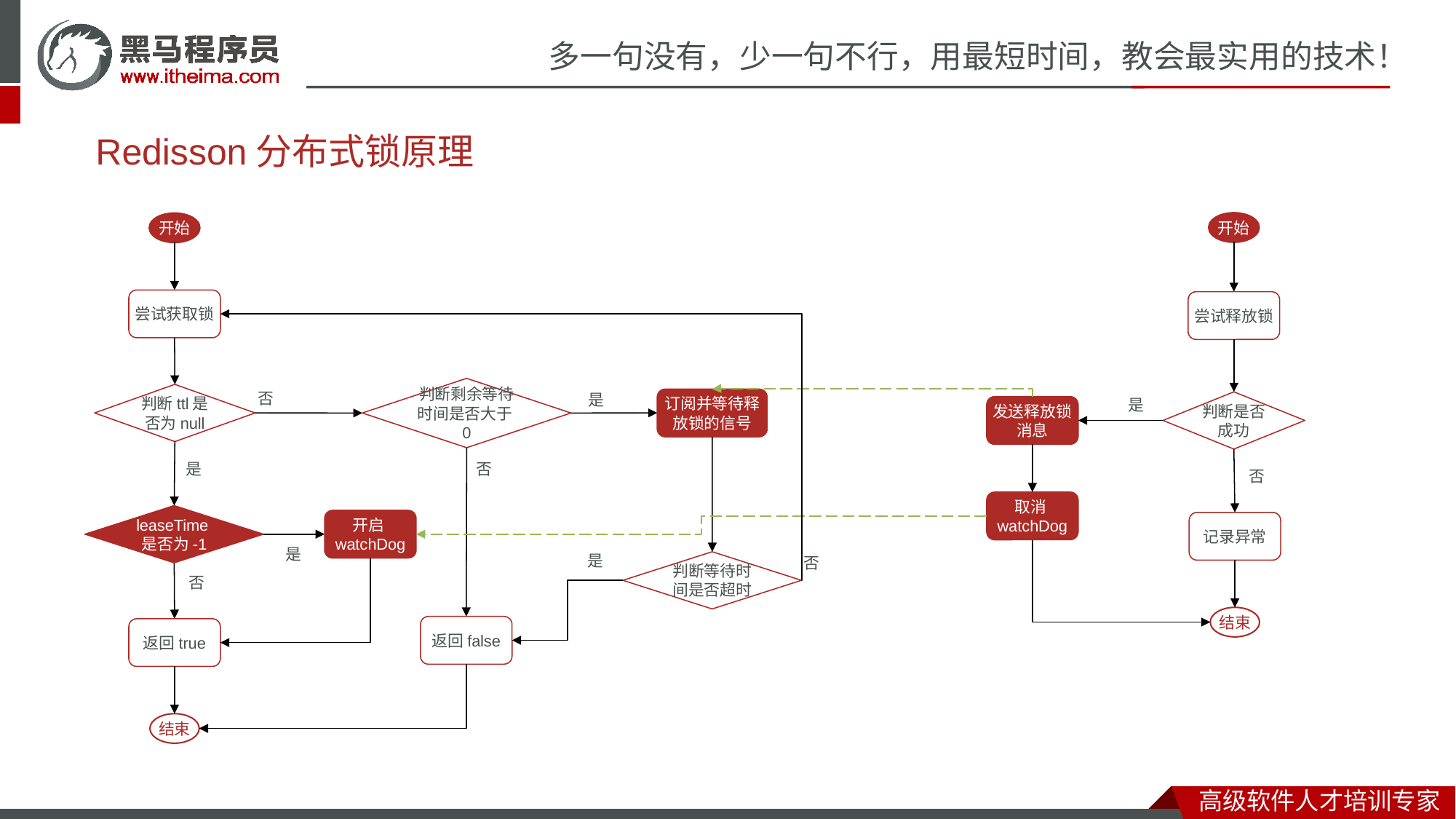

Redisson分布式锁原理
开始
开始
尝试获取锁
尝试释放锁
判断剩余等待时间是否大于0
否
判断ttl是否为null
是
订阅并等待释放锁的信号
是
判断是否成功
发送释放锁消息
是
否
否
取消watchDog
leaseTime是否为-1
开启watchDog
记录异常
是
是
否
判断等待时间是否超时
否
结束
返回false
返回true
结束